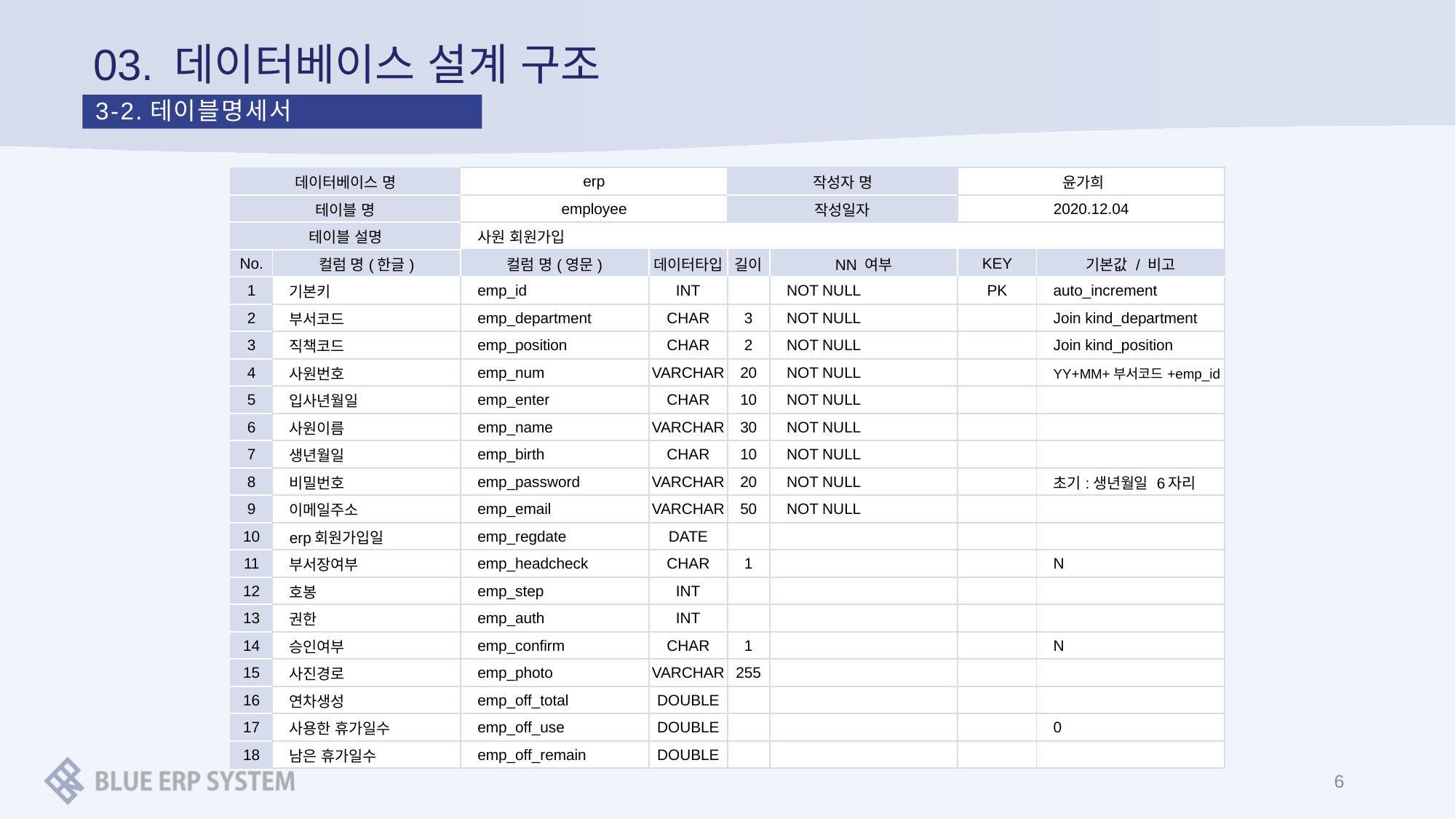

# 03. 데이터베이스 설계 구조
3-2.테이블명세서
| 데이터베이스 명 |  | erp |  | 작성자 명 |  | 윤가희 |  |
| --- | --- | --- | --- | --- | --- | --- | --- |
| 테이블 명 |  | employee |  | 작성일자 |  | 2020.12.04 |  |
| 테이블 설명 |  | 사원 회원가입 |  |  |  |  |  |
| No. | 컬럼 명(한글) | 컬럼 명(영문) | 데이터타입 | 길이 | NN 여부 | KEY | 기본값 / 비고 |
| 1 | 기본키 | emp\_id | INT |  | NOT NULL | PK | auto\_increment |
| 2 | 부서코드 | emp\_department | CHAR | 3 | NOT NULL |  | Join kind\_department |
| 3 | 직책코드 | emp\_position | CHAR | 2 | NOT NULL |  | Join kind\_position |
| 4 | 사원번호 | emp\_num | VARCHAR | 20 | NOT NULL |  | YY+MM+부서코드+emp\_id |
| 5 | 입사년월일 | emp\_enter | CHAR | 10 | NOT NULL |  |  |
| 6 | 사원이름 | emp\_name | VARCHAR | 30 | NOT NULL |  |  |
| 7 | 생년월일 | emp\_birth | CHAR | 10 | NOT NULL |  |  |
| 8 | 비밀번호 | emp\_password | VARCHAR | 20 | NOT NULL |  | 초기:생년월일 6자리 |
| 9 | 이메일주소 | emp\_email | VARCHAR | 50 | NOT NULL |  |  |
| 10 | erp회원가입일 | emp\_regdate | DATE |  |  |  |  |
| 11 | 부서장여부 | emp\_headcheck | CHAR | 1 |  |  | N |
| 12 | 호봉 | emp\_step | INT |  |  |  |  |
| 13 | 권한 | emp\_auth | INT |  |  |  |  |
| 14 | 승인여부 | emp\_confirm | CHAR | 1 |  |  | N |
| 15 | 사진경로 | emp\_photo | VARCHAR | 255 |  |  |  |
| 16 | 연차생성 | emp\_off\_total | DOUBLE |  |  |  |  |
| 17 | 사용한 휴가일수 | emp\_off\_use | DOUBLE |  |  |  | 0 |
| 18 | 남은 휴가일수 | emp\_off\_remain | DOUBLE |  |  |  |  |
6